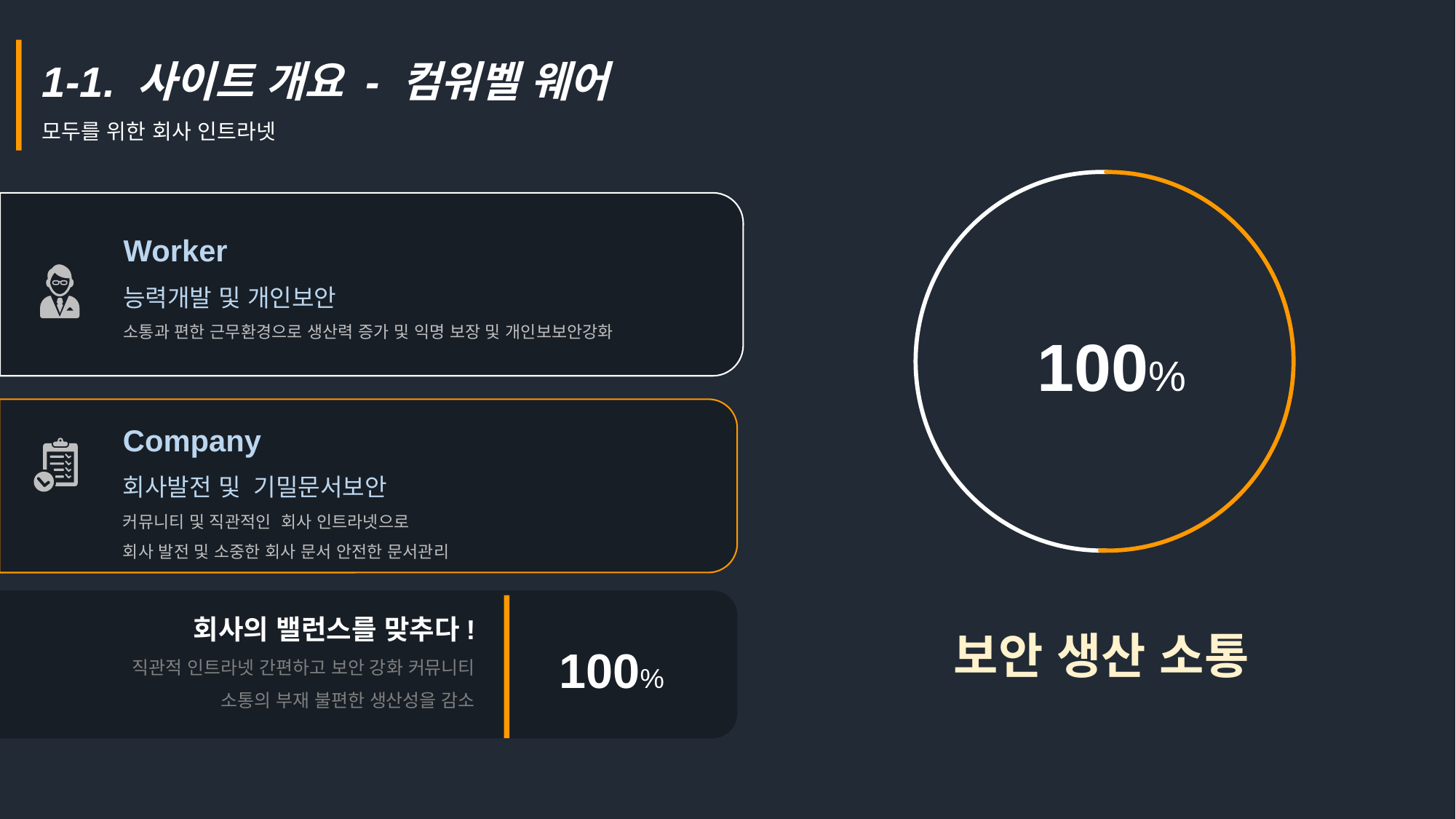

1-1. 사이트 개요 - 컴워벨 웨어
모두를 위한 회사 인트라넷

Worker
능력개발 및 개인보안
소통과 편한 근무환경으로 생산력 증가 및 익명 보장 및 개인보보안강화

100%
Company
회사발전 및  기밀문서보안
커뮤니티 및 직관적인  회사 인트라넷으로
회사 발전 및 소중한 회사 문서 안전한 문서관리

보안 생산 소통
회사의 밸런스를 맞추다!
직관적 인트라넷 간편하고 보안 강화 커뮤니티
소통의 부재 불편한 생산성을 감소

100%